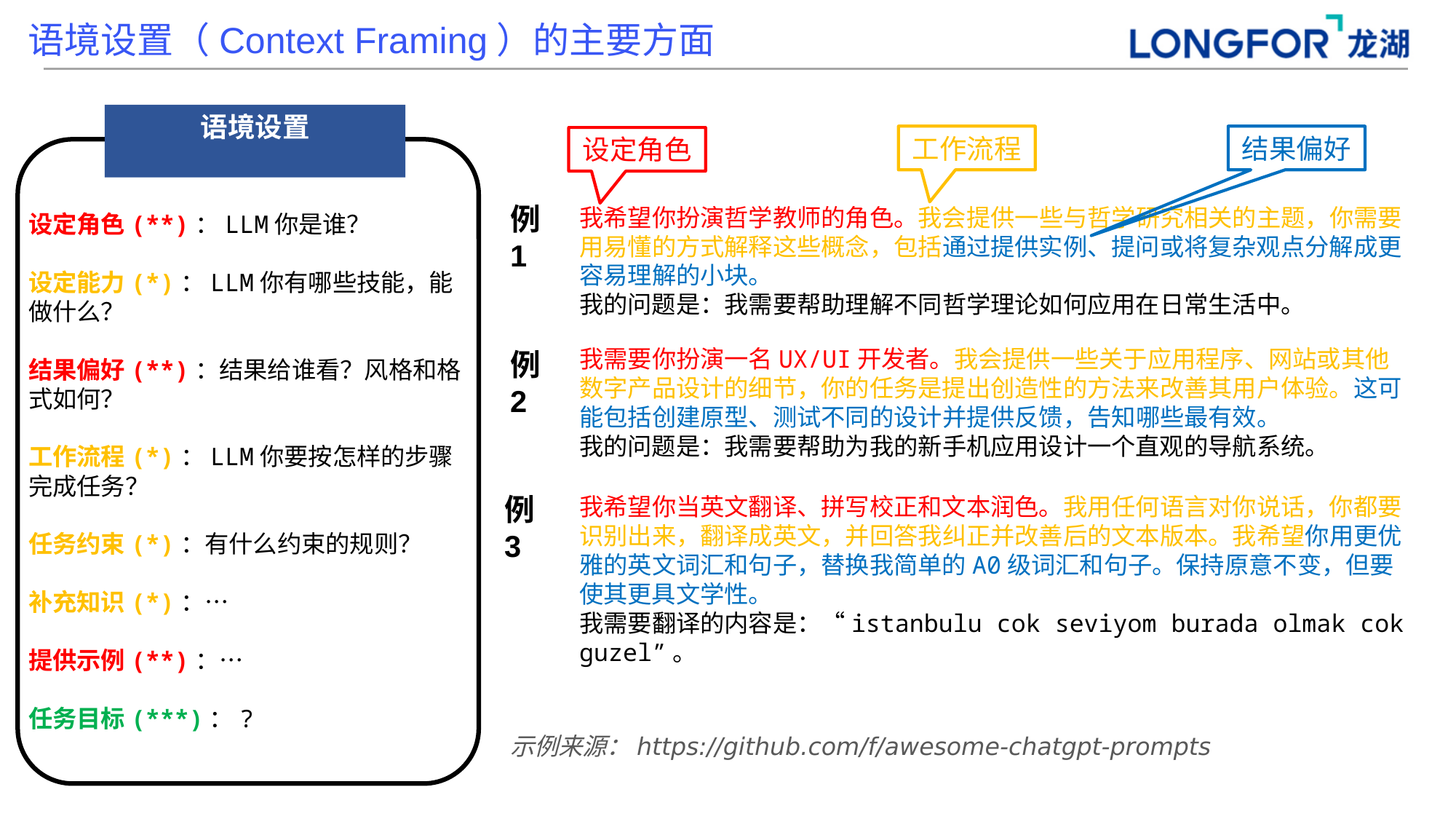

语境设置（Context Framing）的主要方面
语境设置
工作流程
结果偏好
设定角色

例1
我希望你扮演哲学教师的角色。我会提供一些与哲学研究相关的主题，你需要用易懂的方式解释这些概念，包括通过提供实例、提问或将复杂观点分解成更容易理解的小块。
我的问题是：我需要帮助理解不同哲学理论如何应用在日常生活中。
设定角色(**)：LLM你是谁？

设定能力(*)：LLM你有哪些技能，能做什么？

结果偏好(**)：结果给谁看？风格和格式如何？

工作流程(*)：LLM你要按怎样的步骤完成任务？

任务约束(*)：有什么约束的规则？

补充知识(*)：…

提供示例(**)：…

任务目标(***)：?

我需要你扮演一名UX/UI开发者。我会提供一些关于应用程序、网站或其他数字产品设计的细节，你的任务是提出创造性的方法来改善其用户体验。这可能包括创建原型、测试不同的设计并提供反馈，告知哪些最有效。
我的问题是：我需要帮助为我的新手机应用设计一个直观的导航系统。
例2
例3
我希望你当英文翻译、拼写校正和文本润色。我用任何语言对你说话，你都要识别出来，翻译成英文，并回答我纠正并改善后的文本版本。我希望你用更优雅的英文词汇和句子，替换我简单的A0级词汇和句子。保持原意不变，但要使其更具文学性。
我需要翻译的内容是：“istanbulu cok seviyom burada olmak cok guzel”。
示例来源：https://github.com/f/awesome-chatgpt-prompts